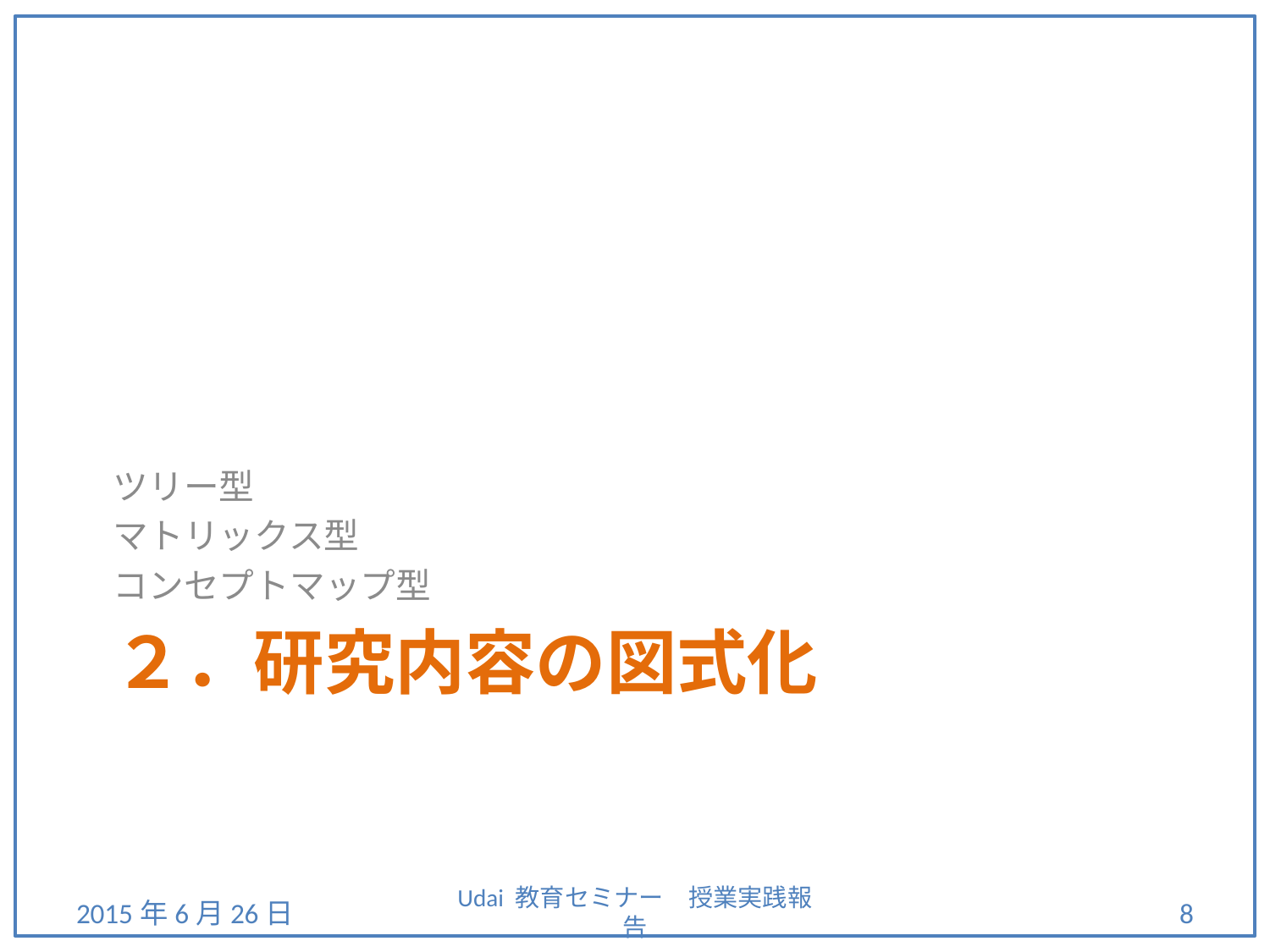

ツリー型
マトリックス型
コンセプトマップ型
# ２．研究内容の図式化
2015年6月26日
Udai 教育セミナー　授業実践報告
8